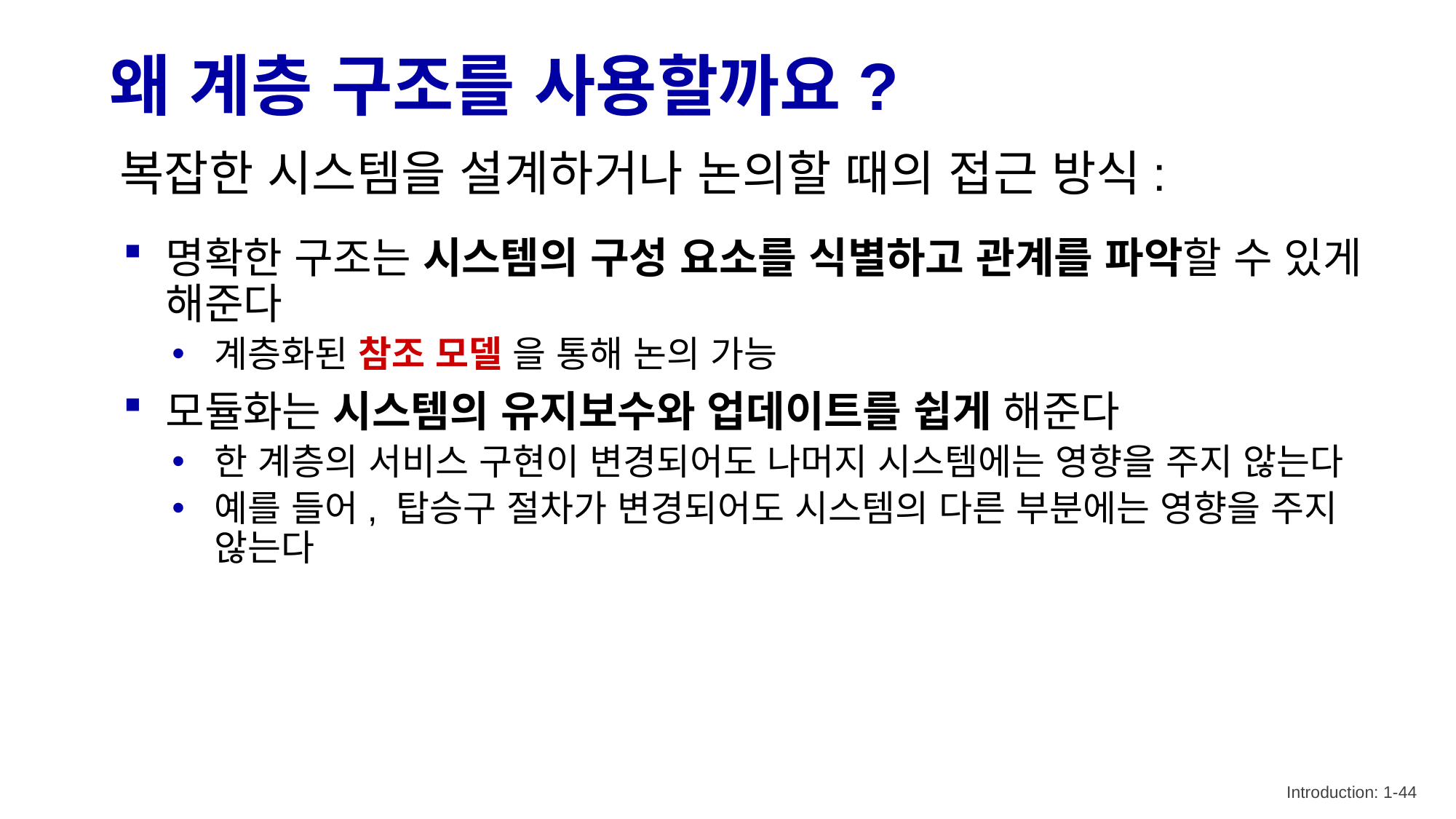

# 왜 계층 구조를 사용할까요?
복잡한 시스템을 설계하거나 논의할 때의 접근 방식:
명확한 구조는 시스템의 구성 요소를 식별하고 관계를 파악할 수 있게 해준다
계층화된 참조 모델 을 통해 논의 가능
모듈화는 시스템의 유지보수와 업데이트를 쉽게 해준다
한 계층의 서비스 구현이 변경되어도 나머지 시스템에는 영향을 주지 않는다
예를 들어, 탑승구 절차가 변경되어도 시스템의 다른 부분에는 영향을 주지 않는다
Introduction: 1-44